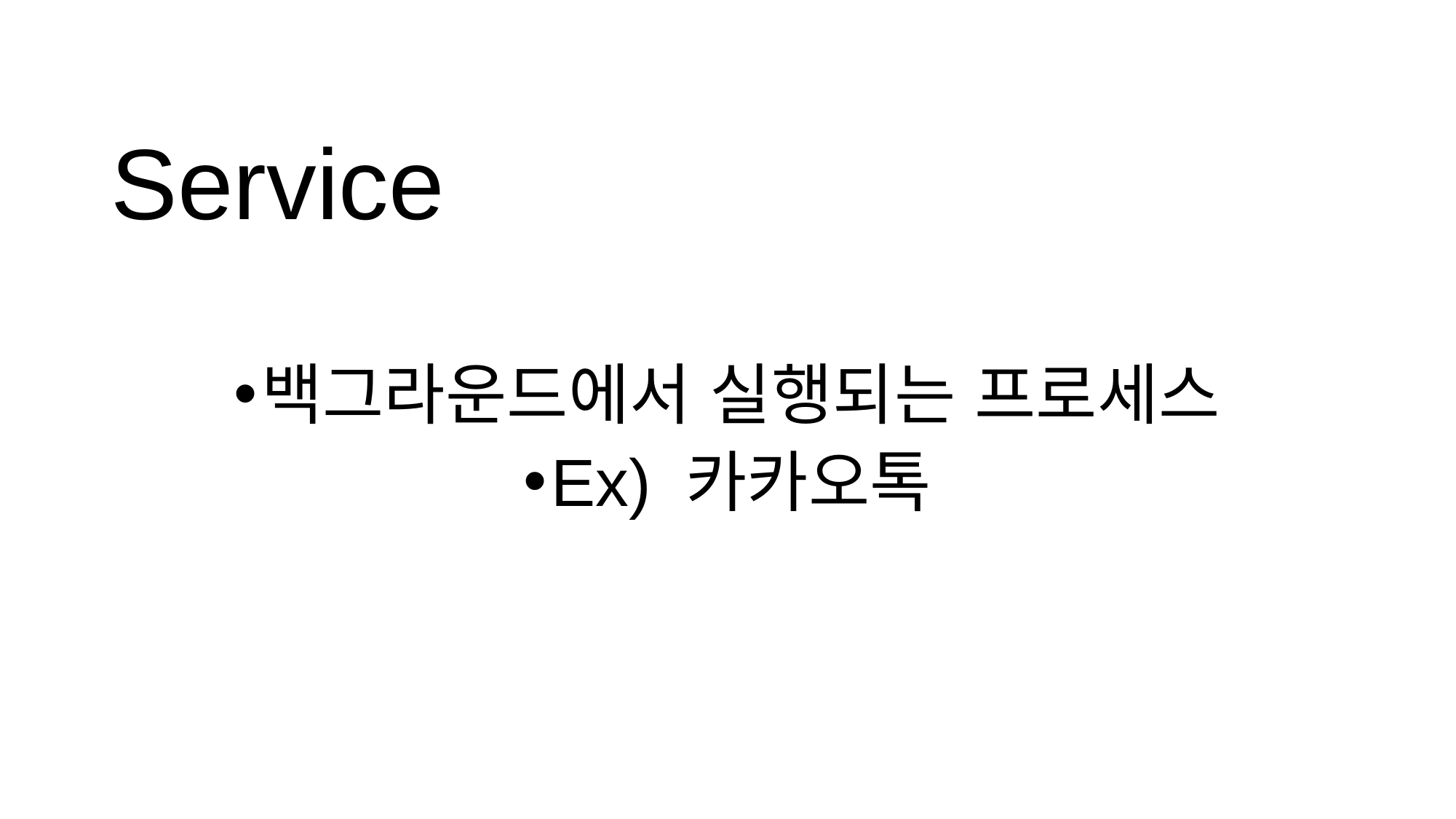

# Service
백그라운드에서 실행되는 프로세스
Ex) 카카오톡